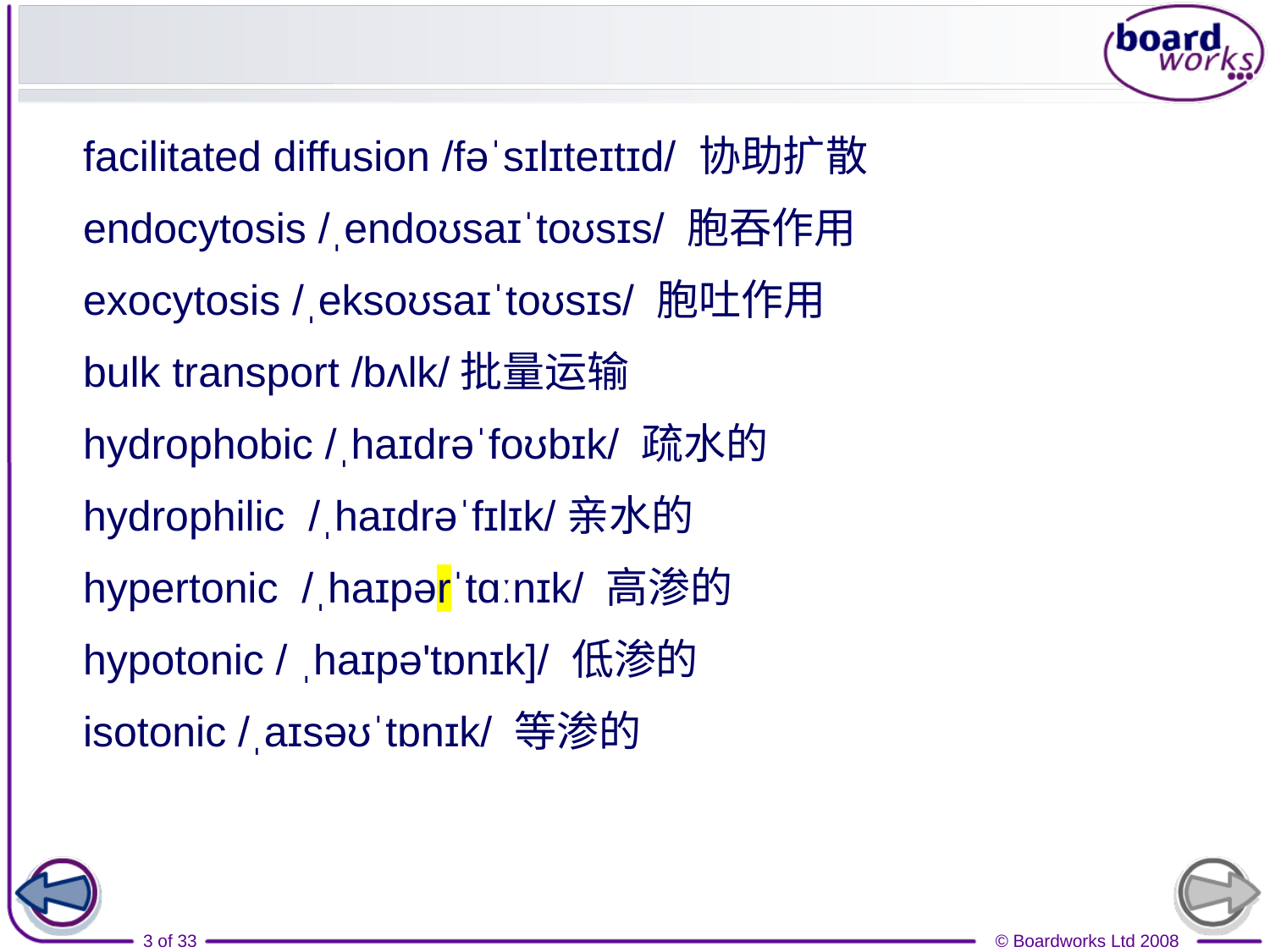

#
facilitated diffusion /fəˈsɪlɪteɪtɪd/ 协助扩散
endocytosis /ˌendoʊsaɪˈtoʊsɪs/ 胞吞作用
exocytosis /ˌeksoʊsaɪˈtoʊsɪs/ 胞吐作用
bulk transport /bʌlk/批量运输
hydrophobic /ˌhaɪdrəˈfoʊbɪk/ 疏水的
hydrophilic  /ˌhaɪdrəˈfɪlɪk/亲水的
hypertonic  /ˌhaɪpərˈtɑːnɪk/ 高渗的
hypotonic / ˌhaɪpə'tɒnɪk]/ 低渗的
isotonic /ˌaɪsəʊˈtɒnɪk/ 等渗的